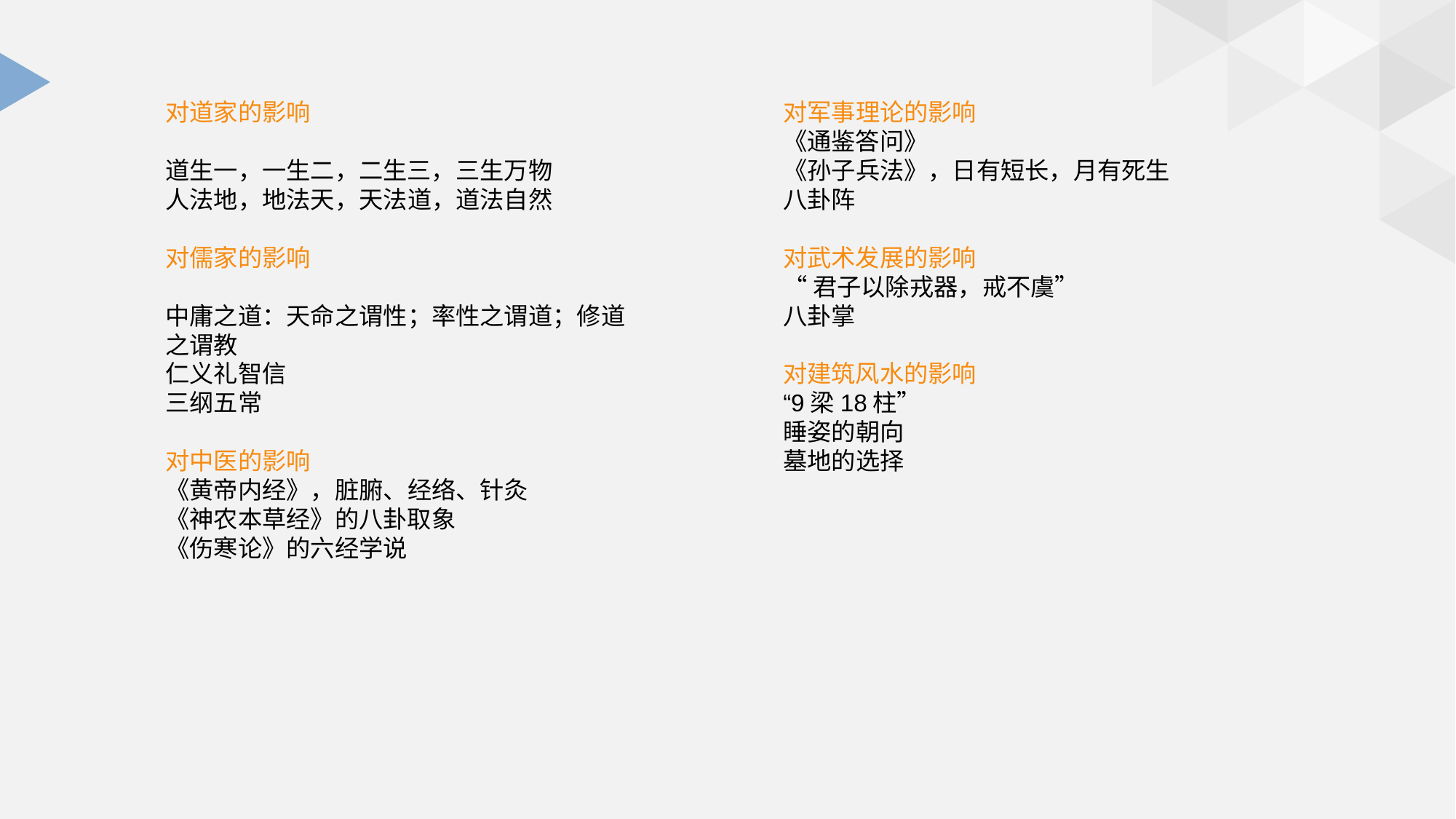

对道家的影响

道生一，一生二，二生三，三生万物
人法地，地法天，天法道，道法自然

对儒家的影响

中庸之道：天命之谓性；率性之谓道；修道之谓教
仁义礼智信
三纲五常

对中医的影响
《黄帝内经》，脏腑、经络、针灸
《神农本草经》的八卦取象
《伤寒论》的六经学说

对军事理论的影响
《通鉴答问》
《孙子兵法》，日有短长，月有死生
八卦阵

对武术发展的影响
“君子以除戎器，戒不虞”
八卦掌

对建筑风水的影响
“9梁18柱”
睡姿的朝向
墓地的选择